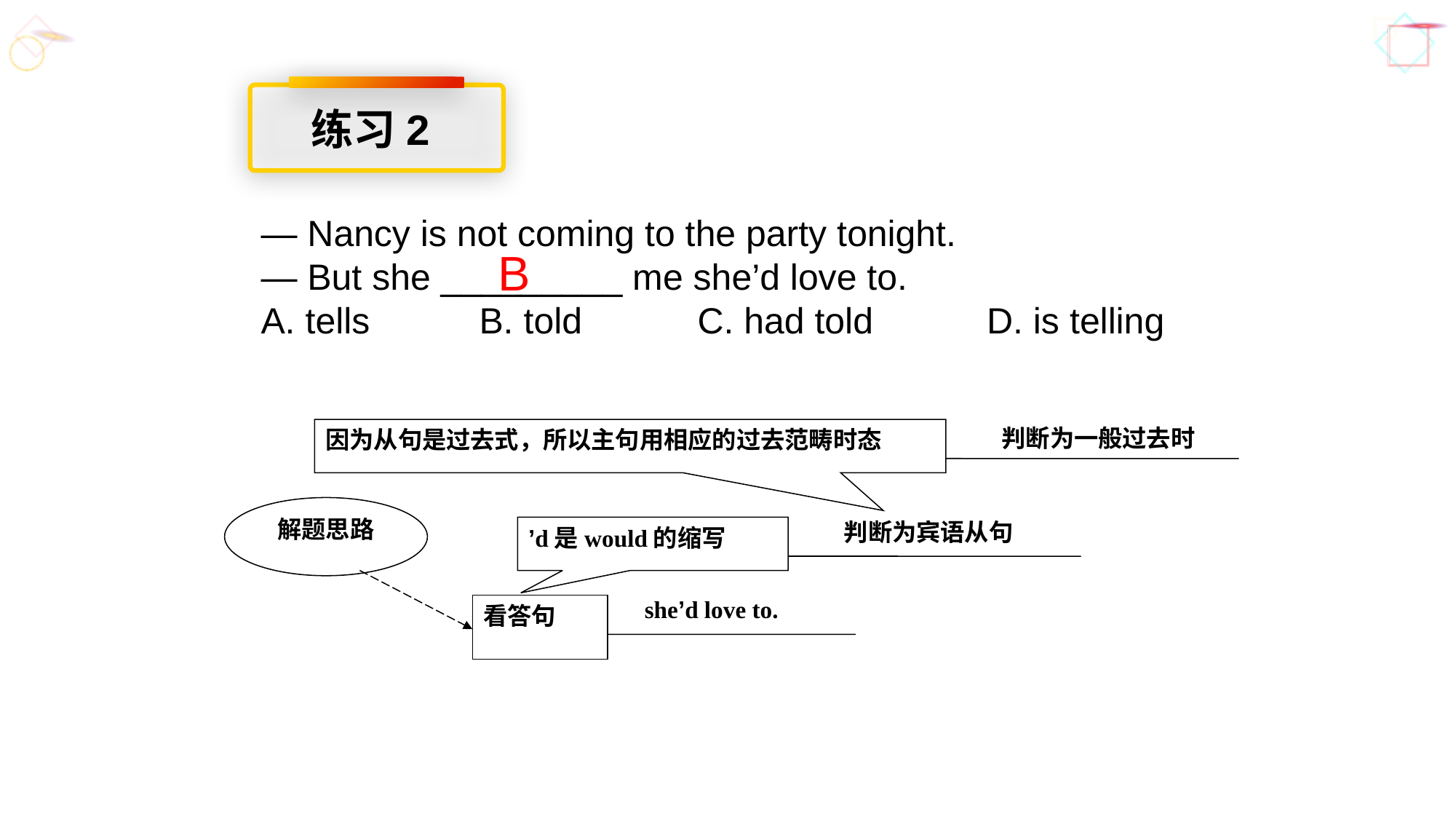

练习2

— Nancy is not coming to the party tonight.
— But she _________ me she’d love to.
A. tells	B. told		C. had told	       D. is telling
B
判断为一般过去时
因为从句是过去式，所以主句用相应的过去范畴时态

解题思路
判断为宾语从句
’d是would的缩写

she’d love to.
看答句